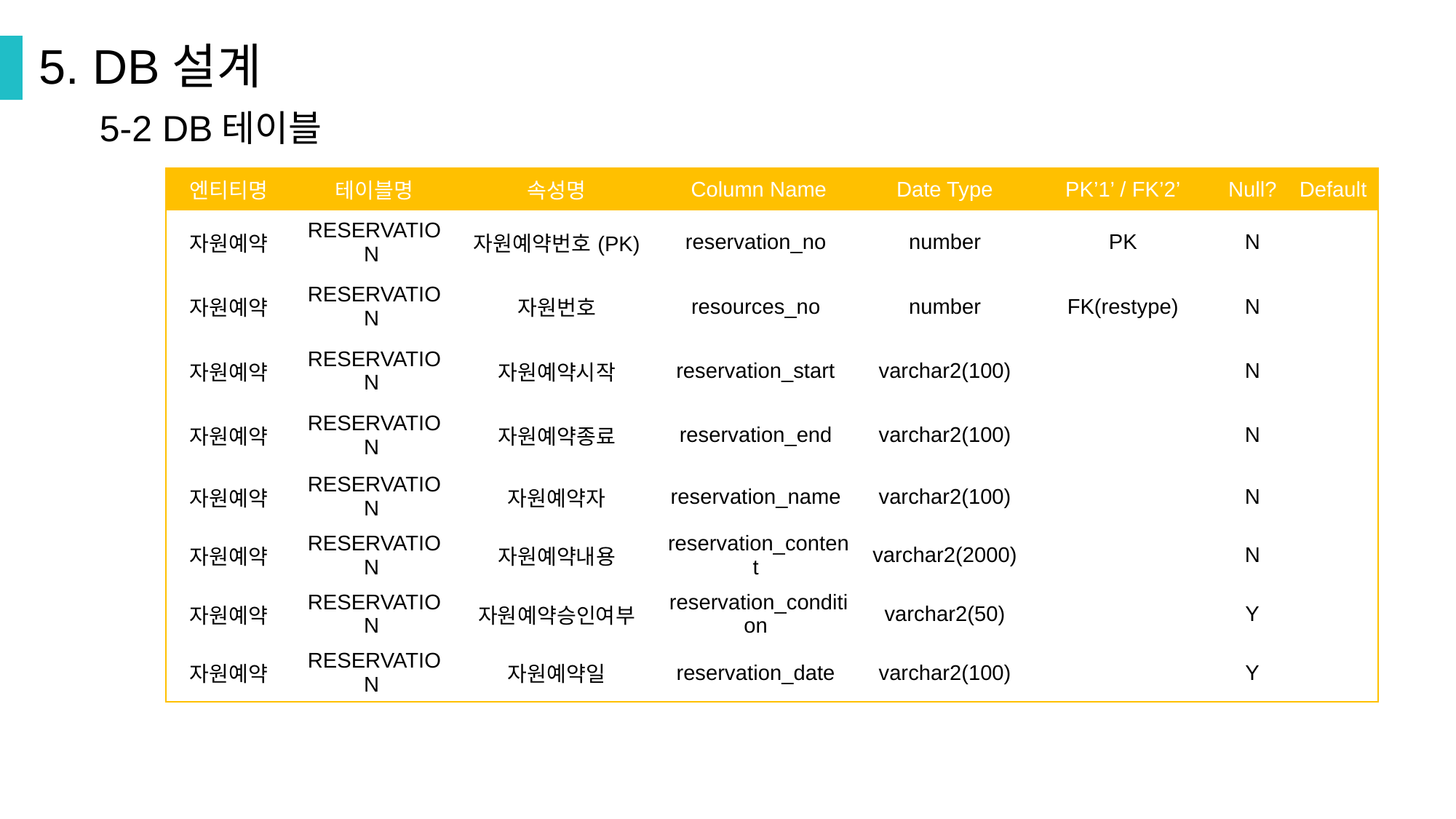

5. DB설계

5-2 DB테이블
| 엔티티명 | 테이블명 | 속성명 | Column Name | Date Type | PK’1’ / FK’2’ | Null? | Default |
| --- | --- | --- | --- | --- | --- | --- | --- |
| 자원예약 | RESERVATION | 자원예약번호(PK) | reservation\_no | number | PK | N |  |
| 자원예약 | RESERVATION | 자원번호 | resources\_no | number | FK(restype) | N |  |
| 자원예약 | RESERVATION | 자원예약시작 | reservation\_start | varchar2(100) |  | N |  |
| 자원예약 | RESERVATION | 자원예약종료 | reservation\_end | varchar2(100) |  | N |  |
| 자원예약 | RESERVATION | 자원예약자 | reservation\_name | varchar2(100) |  | N |  |
| 자원예약 | RESERVATION | 자원예약내용 | reservation\_content | varchar2(2000) |  | N |  |
| 자원예약 | RESERVATION | 자원예약승인여부 | reservation\_condition | varchar2(50) |  | Y |  |
| 자원예약 | RESERVATION | 자원예약일 | reservation\_date | varchar2(100) |  | Y |  |